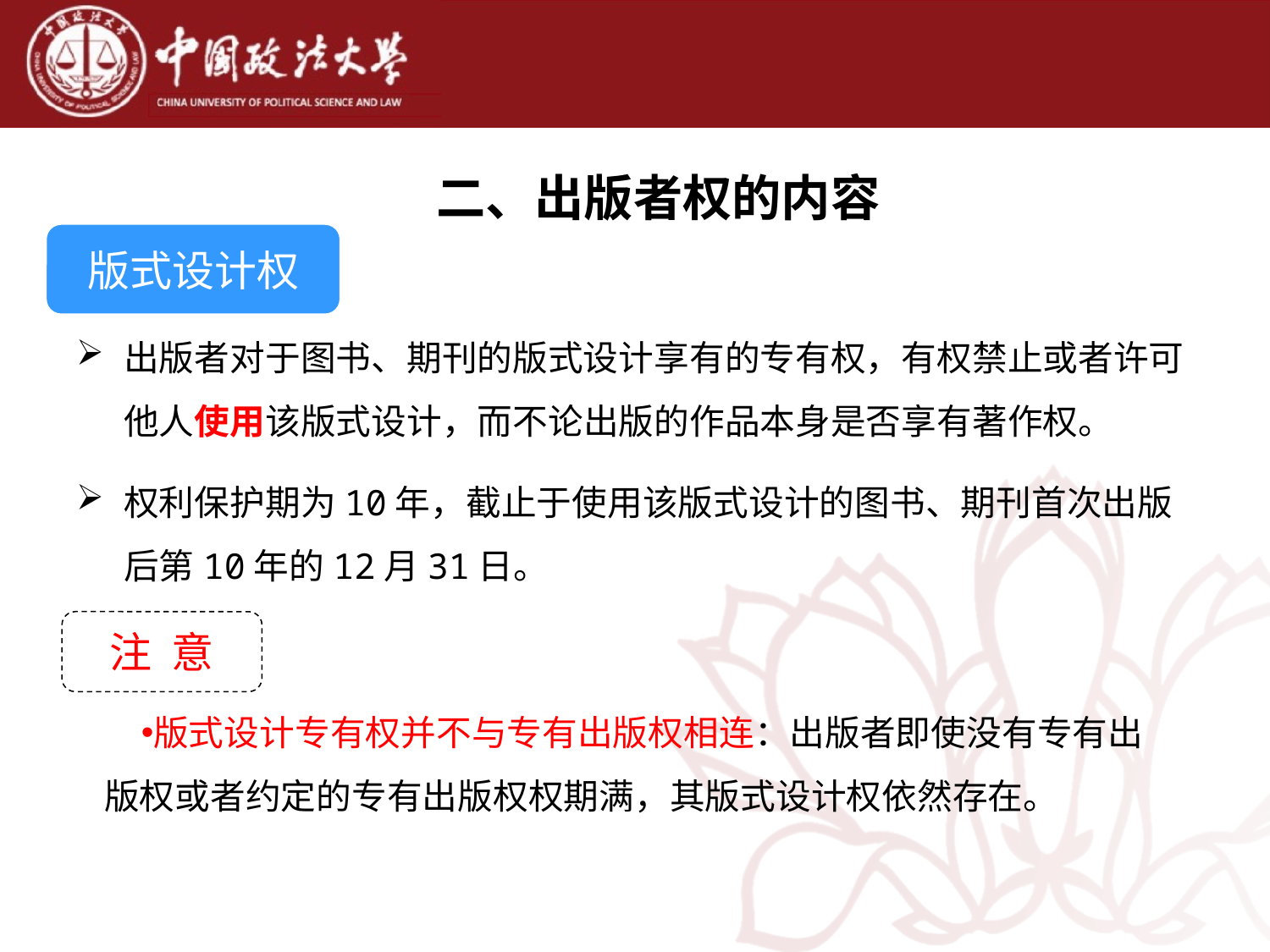

二、出版者权的内容
版式设计权
出版者对于图书、期刊的版式设计享有的专有权，有权禁止或者许可他人使用该版式设计，而不论出版的作品本身是否享有著作权。
权利保护期为10年，截止于使用该版式设计的图书、期刊首次出版后第10年的12月31日。

注  意
版式设计专有权并不与专有出版权相连：出版者即使没有专有出版权或者约定的专有出版权权期满，其版式设计权依然存在。